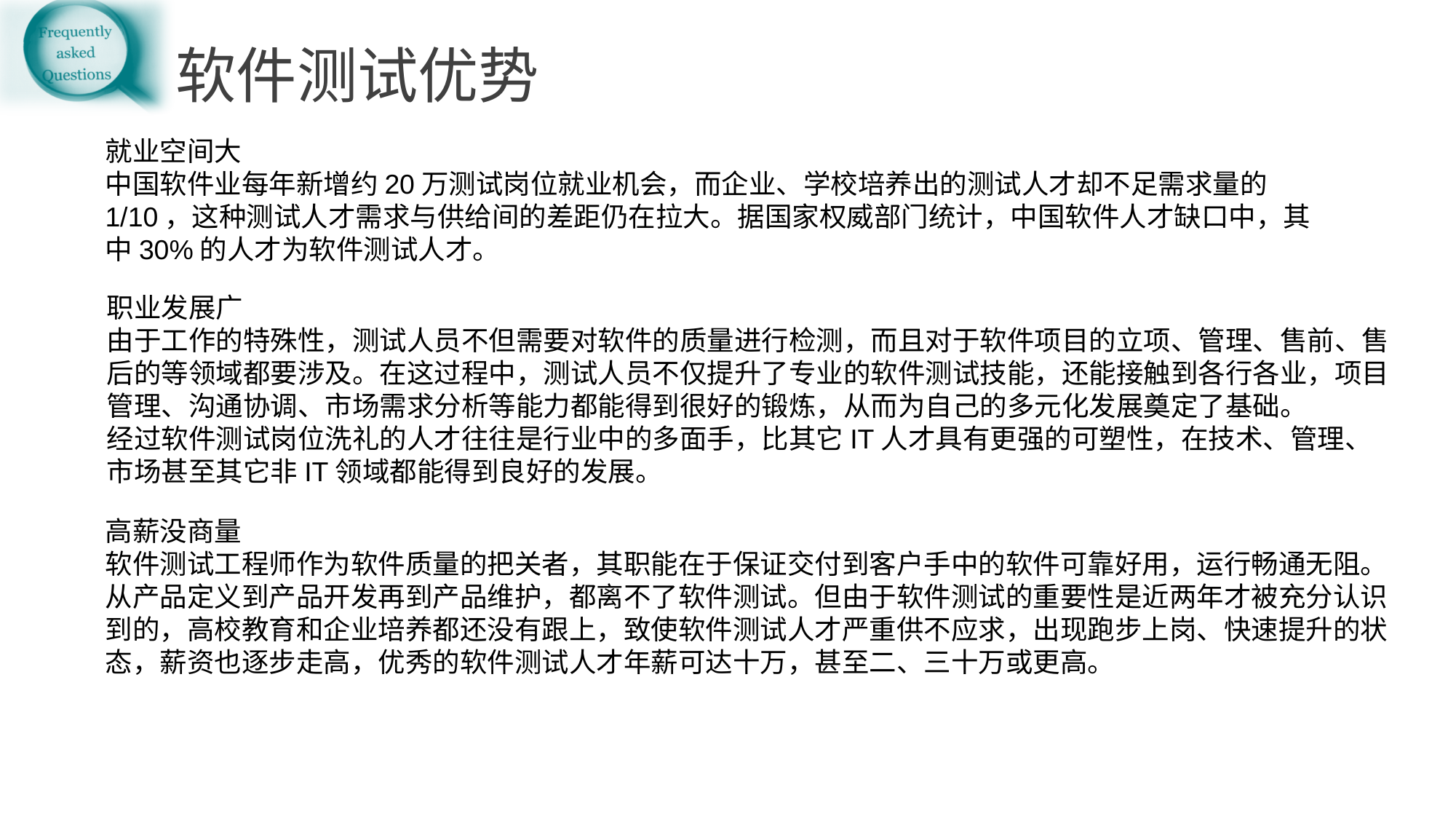

软件测试优势
就业空间大
中国软件业每年新增约20万测试岗位就业机会，而企业、学校培养出的测试人才却不足需求量的1/10，这种测试人才需求与供给间的差距仍在拉大。据国家权威部门统计，中国软件人才缺口中，其中30%的人才为软件测试人才。

职业发展广
由于工作的特殊性，测试人员不但需要对软件的质量进行检测，而且对于软件项目的立项、管理、售前、售后的等领域都要涉及。在这过程中，测试人员不仅提升了专业的软件测试技能，还能接触到各行各业，项目管理、沟通协调、市场需求分析等能力都能得到很好的锻炼，从而为自己的多元化发展奠定了基础。
经过软件测试岗位洗礼的人才往往是行业中的多面手，比其它IT人才具有更强的可塑性，在技术、管理、市场甚至其它非IT领域都能得到良好的发展。

高薪没商量
软件测试工程师作为软件质量的把关者，其职能在于保证交付到客户手中的软件可靠好用，运行畅通无阻。
从产品定义到产品开发再到产品维护，都离不了软件测试。但由于软件测试的重要性是近两年才被充分认识
到的，高校教育和企业培养都还没有跟上，致使软件测试人才严重供不应求，出现跑步上岗、快速提升的状
态，薪资也逐步走高，优秀的软件测试人才年薪可达十万，甚至二、三十万或更高。